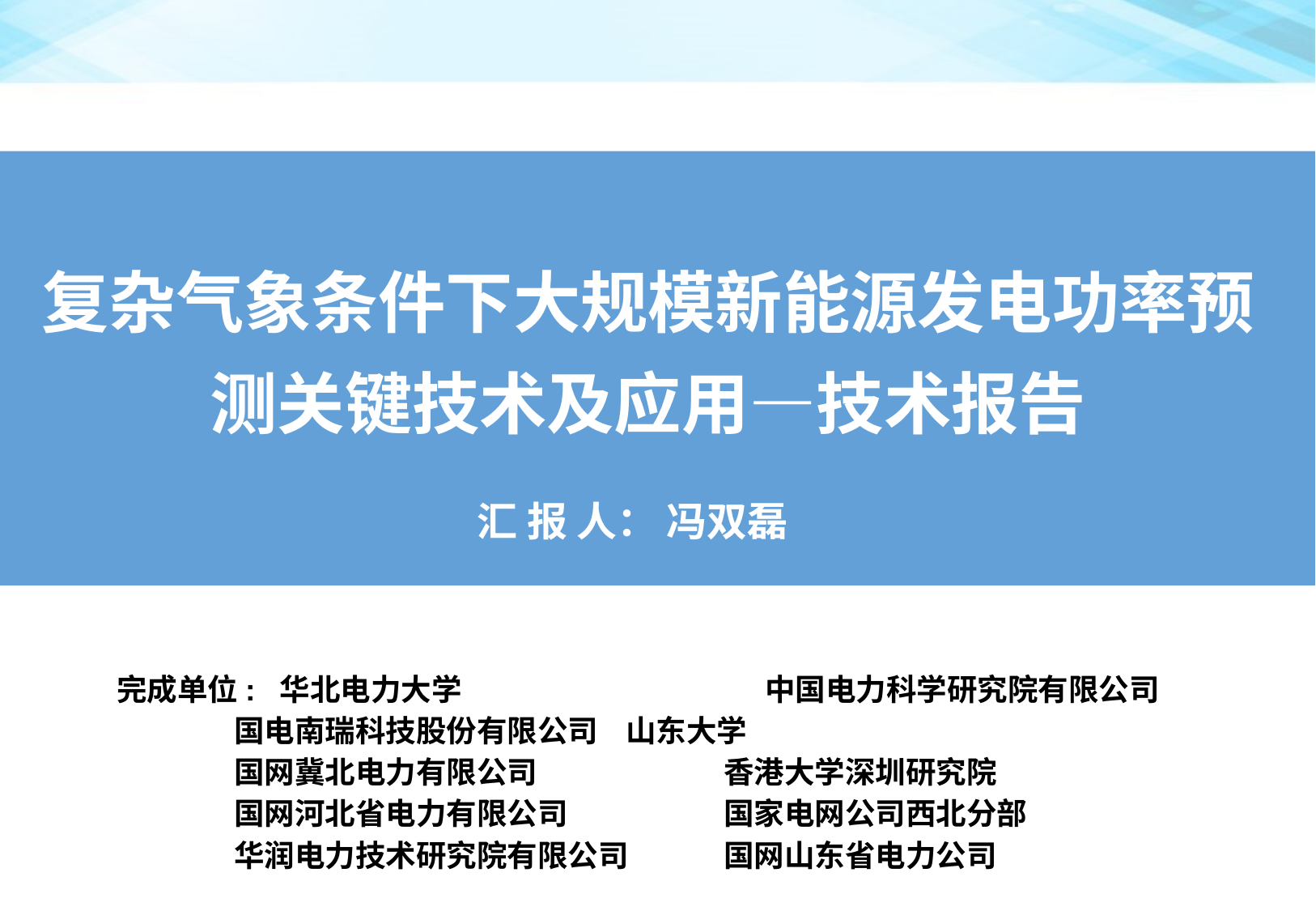

复杂气象条件下大规模新能源发电功率预测关键技术及应用—技术报告
汇 报 人： 冯双磊
完成单位:  华北电力大学			      中国电力科学研究院有限公司
                国电南瑞科技股份有限公司    山东大学
                国网冀北电力有限公司		香港大学深圳研究院
                国网河北省电力有限公司	 	国家电网公司西北分部
                华润电力技术研究院有限公司	国网山东省电力公司